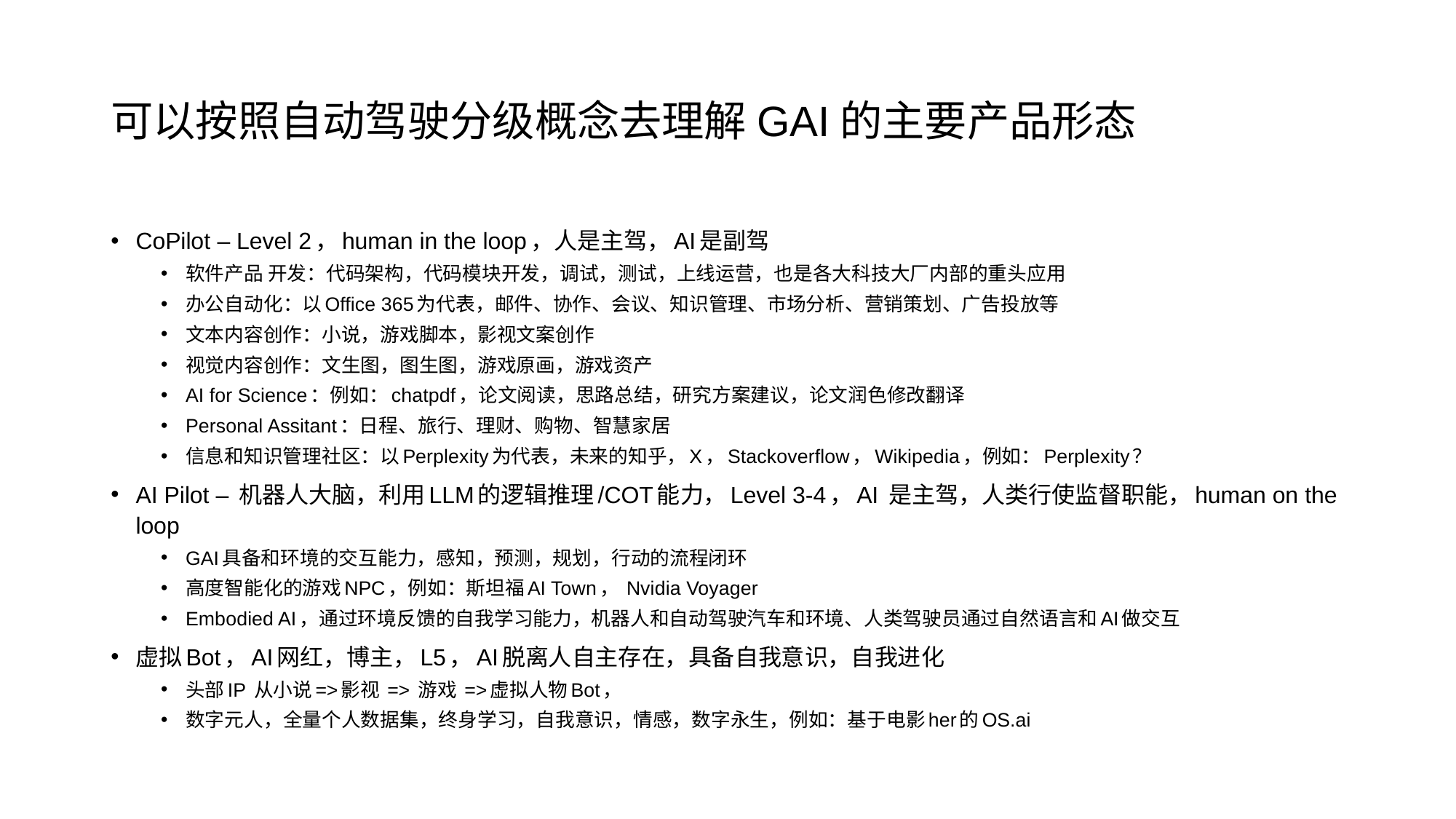

# 可以按照自动驾驶分级概念去理解GAI的主要产品形态
CoPilot – Level 2，human in the loop，人是主驾，AI是副驾
软件产品 开发：代码架构，代码模块开发，调试，测试，上线运营，也是各大科技大厂内部的重头应用
办公自动化：以Office 365为代表，邮件、协作、会议、知识管理、市场分析、营销策划、广告投放等
文本内容创作：小说，游戏脚本，影视文案创作
视觉内容创作：文生图，图生图，游戏原画，游戏资产
AI for Science：例如：chatpdf，论文阅读，思路总结，研究方案建议，论文润色修改翻译
Personal Assitant：日程、旅行、理财、购物、智慧家居
信息和知识管理社区：以Perplexity为代表，未来的知乎，X，Stackoverflow，Wikipedia，例如：Perplexity？
AI Pilot – 机器人大脑，利用LLM的逻辑推理/COT能力，Level 3-4，AI 是主驾，人类行使监督职能，human on the loop
GAI具备和环境的交互能力，感知，预测，规划，行动的流程闭环
高度智能化的游戏NPC，例如：斯坦福AI Town， Nvidia Voyager
Embodied AI，通过环境反馈的自我学习能力，机器人和自动驾驶汽车和环境、人类驾驶员通过自然语言和AI做交互
虚拟Bot，AI网红，博主，L5，AI脱离人自主存在，具备自我意识，自我进化
头部IP 从小说=>影视 => 游戏 =>虚拟人物Bot，
数字元人，全量个人数据集，终身学习，自我意识，情感，数字永生，例如：基于电影her的OS.ai